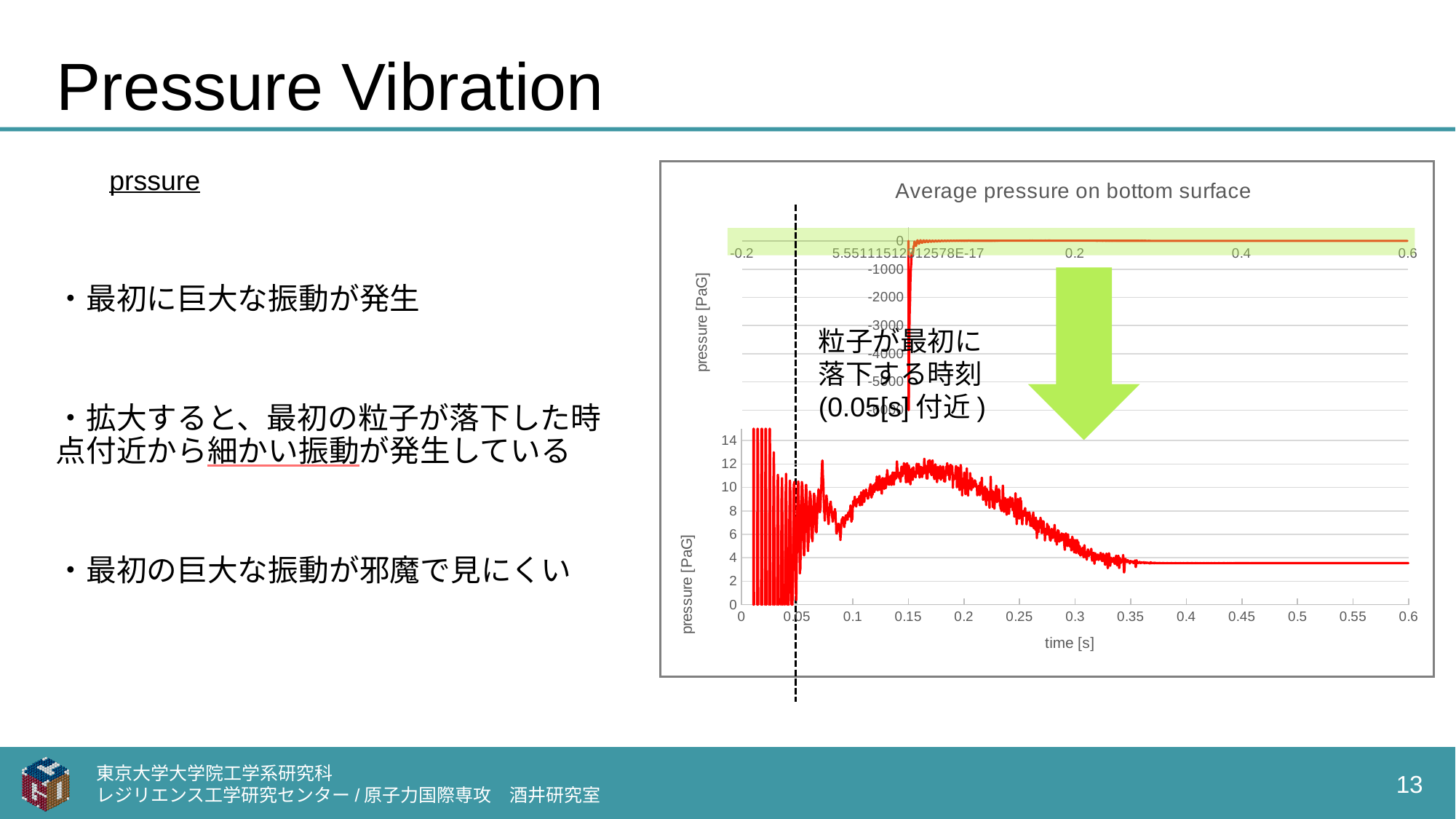

# Pressure Vibration
prssure

### Chart: Average pressure on bottom surface

| Category | avg pressure (Cell Statistics) |
|---|---|
・最初に巨大な振動が発生

粒子が最初に落下する時刻
(0.05[s]付近)
・拡大すると、最初の粒子が落下した時点付近から細かい振動が発生している

### Chart

| Category | avg pressure (Cell Statistics) |
|---|---|
・最初の巨大な振動が邪魔で見にくい
東京大学大学院工学系研究科
レジリエンス工学研究センター/原子力国際専攻　酒井研究室
13